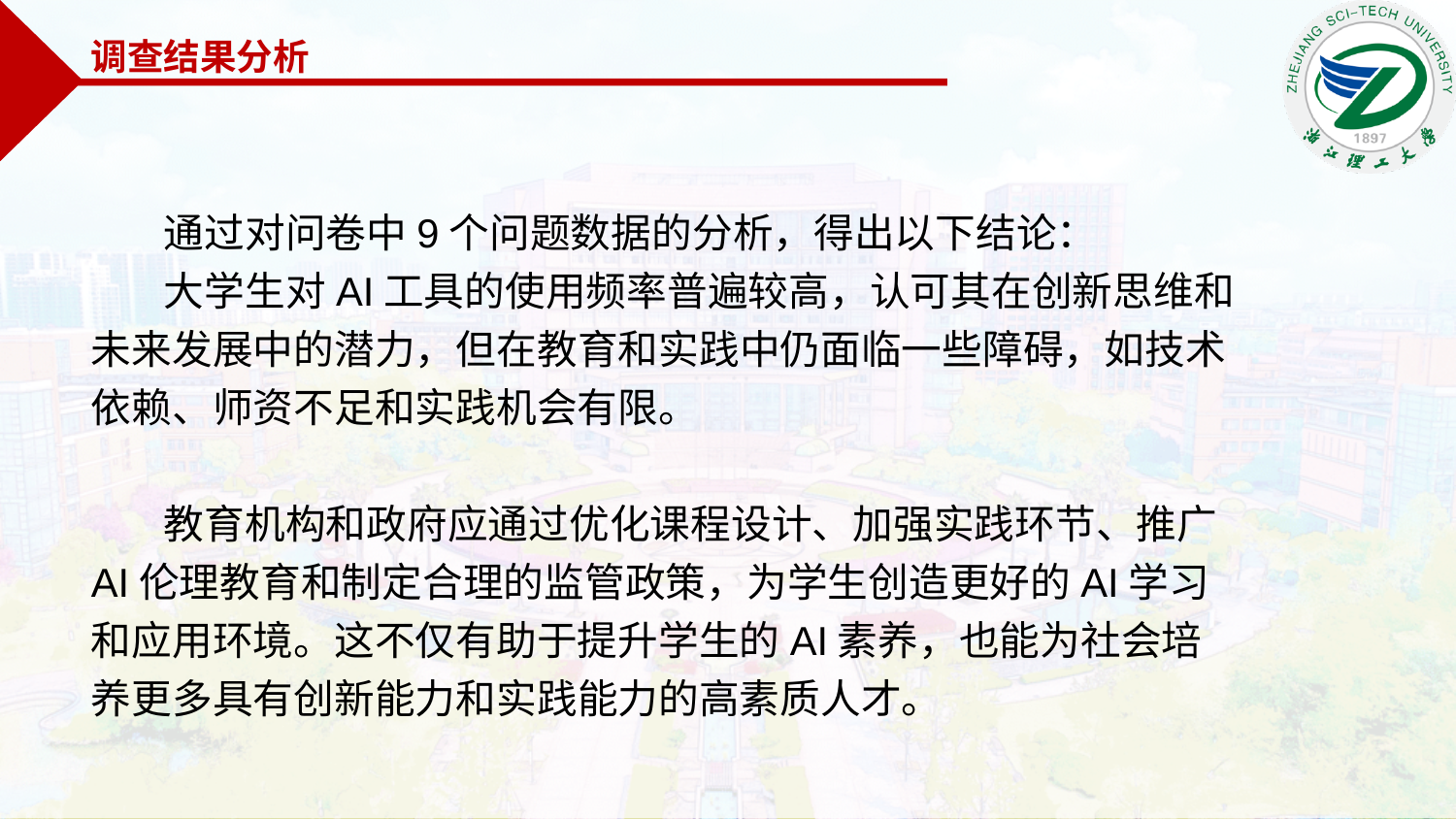

调查结果分析

通过对问卷中9个问题数据的分析，得出以下结论：
大学生对AI工具的使用频率普遍较高，认可其在创新思维和未来发展中的潜力，但在教育和实践中仍面临一些障碍，如技术依赖、师资不足和实践机会有限。

教育机构和政府应通过优化课程设计、加强实践环节、推广AI伦理教育和制定合理的监管政策，为学生创造更好的AI学习和应用环境。这不仅有助于提升学生的AI素养，也能为社会培养更多具有创新能力和实践能力的高素质人才。